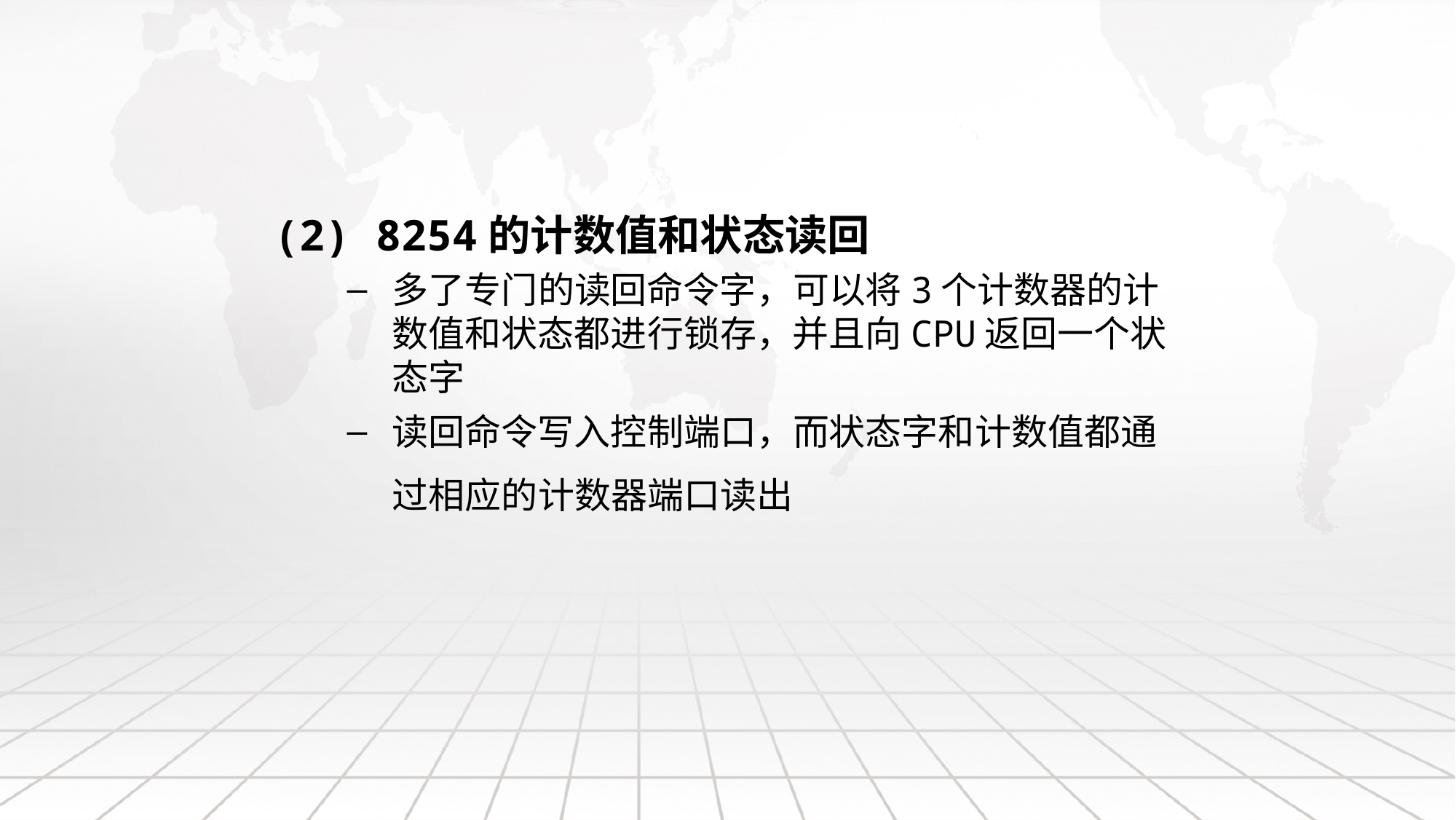

(2) 8254的计数值和状态读回
多了专门的读回命令字，可以将3个计数器的计数值和状态都进行锁存，并且向CPU返回一个状态字
读回命令写入控制端口，而状态字和计数值都通过相应的计数器端口读出